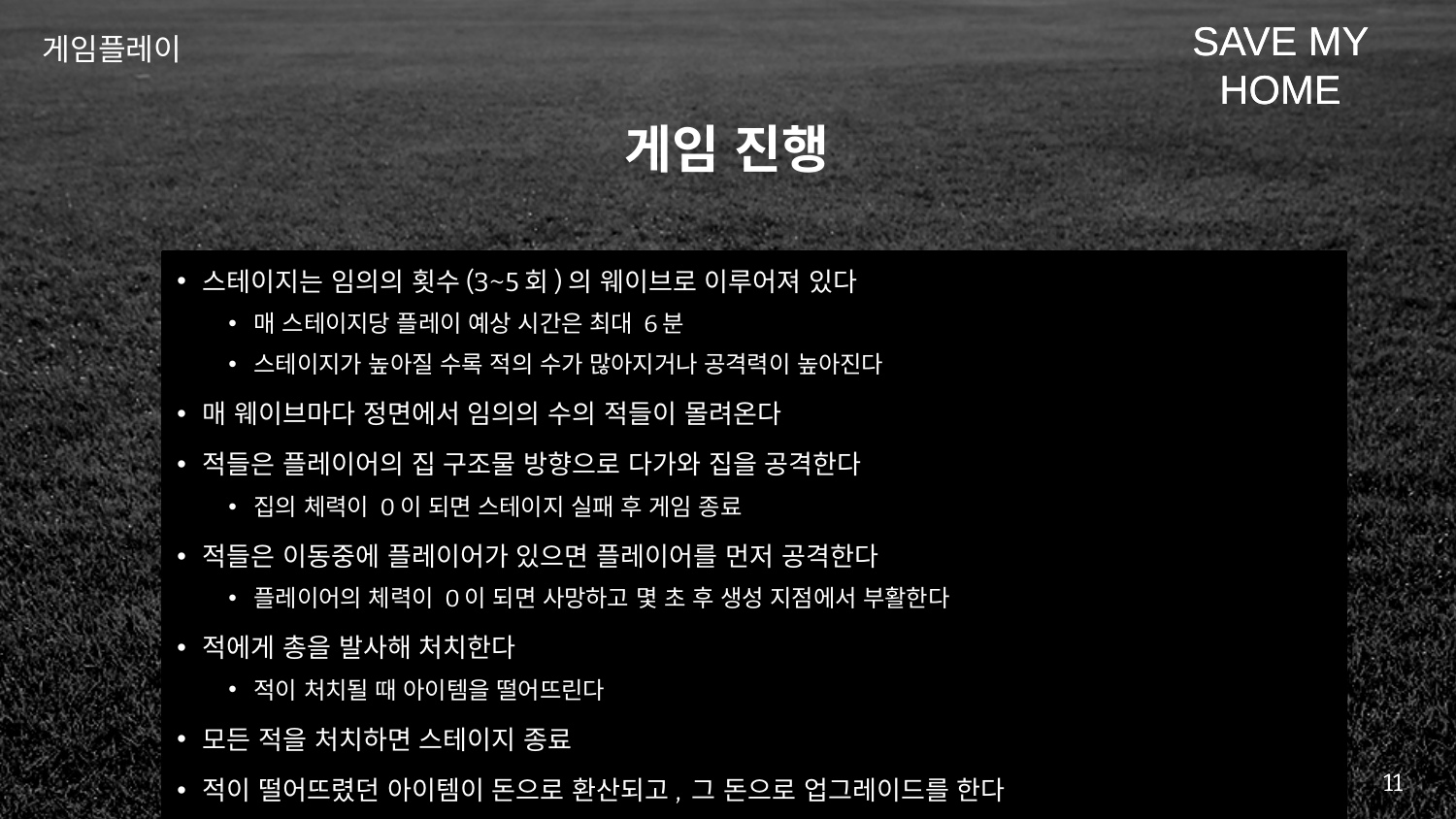

게임플레이
Save My home
# 게임 진행
스테이지는 임의의 횟수(3~5회)의 웨이브로 이루어져 있다
매 스테이지당 플레이 예상 시간은 최대 6분
스테이지가 높아질 수록 적의 수가 많아지거나 공격력이 높아진다
매 웨이브마다 정면에서 임의의 수의 적들이 몰려온다
적들은 플레이어의 집 구조물 방향으로 다가와 집을 공격한다
집의 체력이 0이 되면 스테이지 실패 후 게임 종료
적들은 이동중에 플레이어가 있으면 플레이어를 먼저 공격한다
플레이어의 체력이 0이 되면 사망하고 몇 초 후 생성 지점에서 부활한다
적에게 총을 발사해 처치한다
적이 처치될 때 아이템을 떨어뜨린다
모든 적을 처치하면 스테이지 종료
적이 떨어뜨렸던 아이템이 돈으로 환산되고, 그 돈으로 업그레이드를 한다